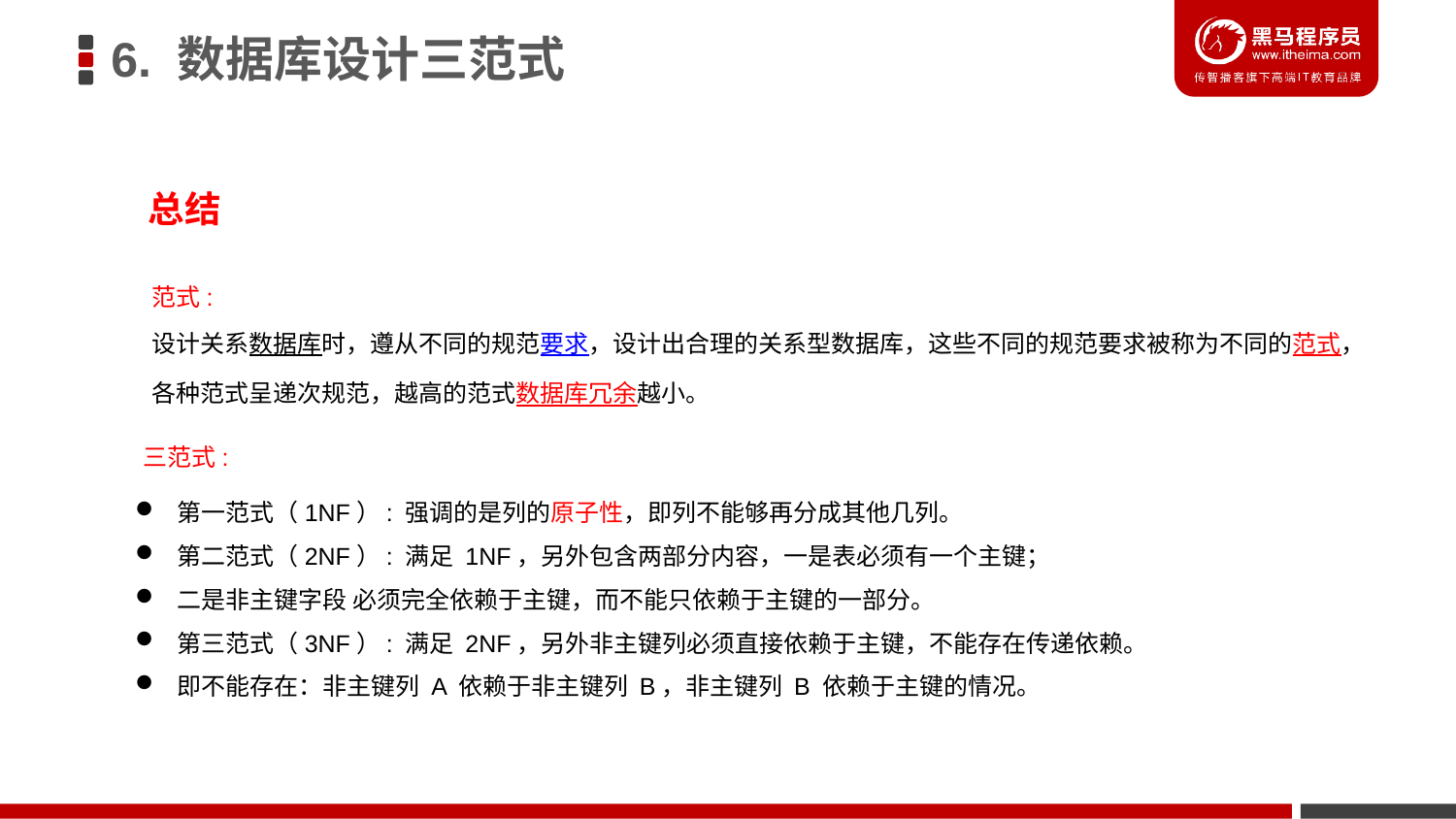

6. 数据库设计三范式
总结
范式:
设计关系数据库时，遵从不同的规范要求，设计出合理的关系型数据库，这些不同的规范要求被称为不同的范式，
各种范式呈递次规范，越高的范式数据库冗余越小。

三范式:
第一范式（1NF）: 强调的是列的原子性，即列不能够再分成其他几列。
第二范式（2NF）: 满足 1NF，另外包含两部分内容，一是表必须有一个主键；
二是非主键字段 必须完全依赖于主键，而不能只依赖于主键的一部分。
第三范式（3NF）: 满足 2NF，另外非主键列必须直接依赖于主键，不能存在传递依赖。
即不能存在：非主键列 A 依赖于非主键列 B，非主键列 B 依赖于主键的情况。